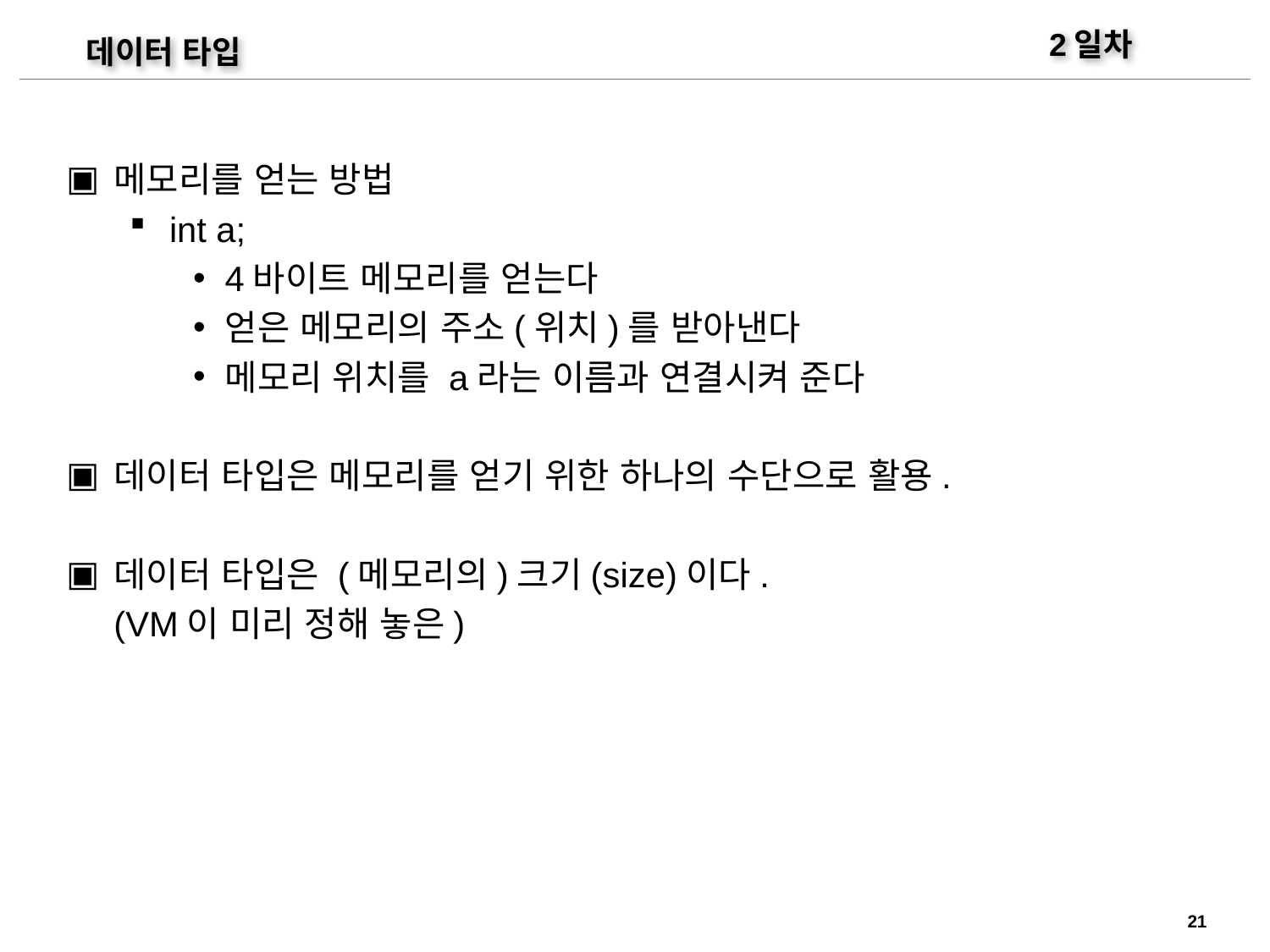

2일차
데이터 타입
메모리를 얻는 방법
int a;
4바이트 메모리를 얻는다
얻은 메모리의 주소(위치)를 받아낸다
메모리 위치를 a라는 이름과 연결시켜 준다

데이터 타입은 메모리를 얻기 위한 하나의 수단으로 활용.

데이터 타입은 (메모리의)크기(size)이다.
	(VM이 미리 정해 놓은)